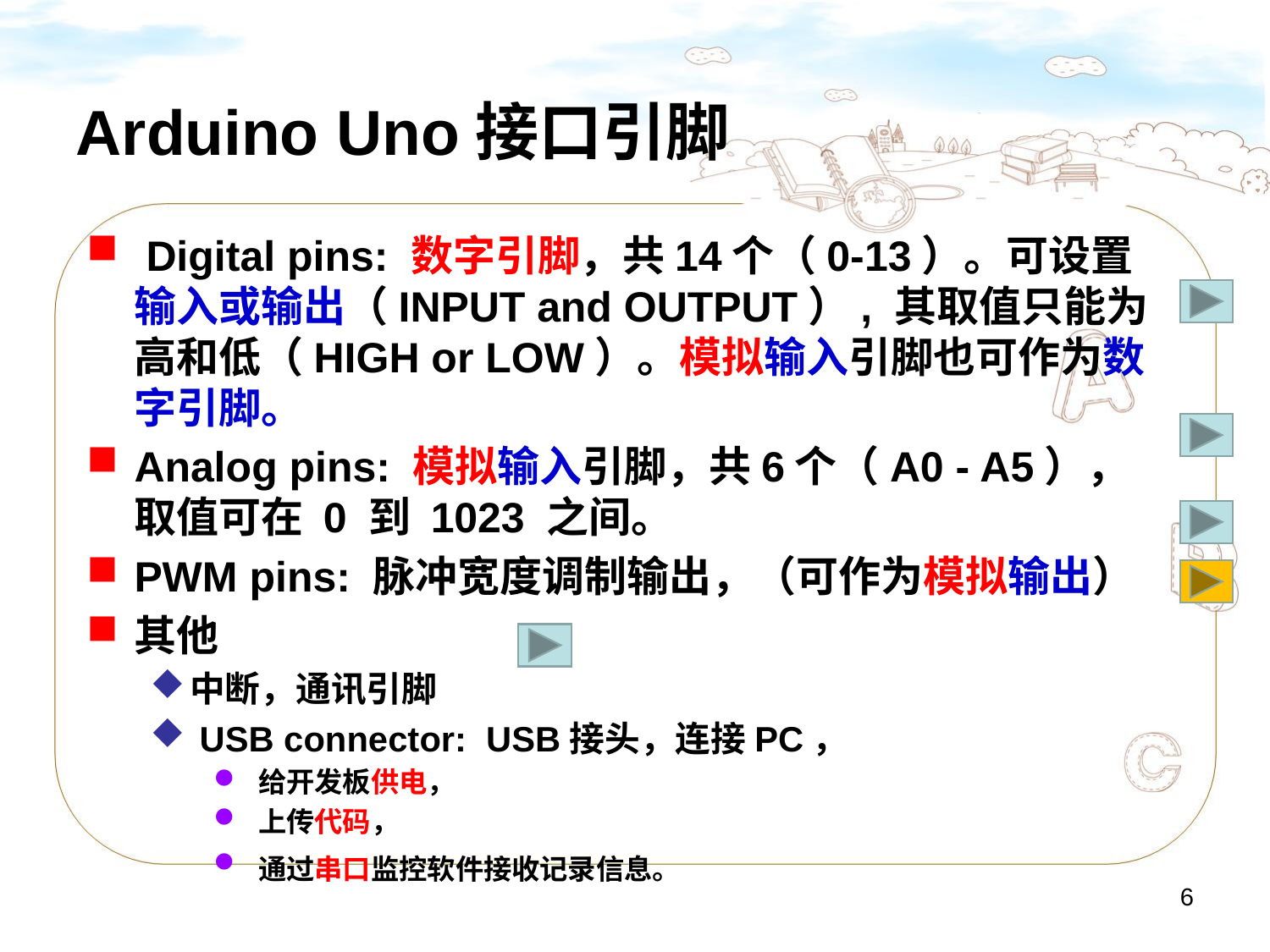

# Arduino Uno接口引脚
 Digital pins: 数字引脚，共14个（0-13）。可设置输入或输出（INPUT and OUTPUT）, 其取值只能为高和低（HIGH or LOW）。模拟输入引脚也可作为数字引脚。
Analog pins: 模拟输入引脚，共6个（A0 - A5），取值可在 0 到 1023 之间。
PWM pins: 脉冲宽度调制输出，（可作为模拟输出）
其他
中断，通讯引脚
 USB connector:  USB接头，连接PC，
 给开发板供电，
 上传代码，
 通过串口监控软件接收记录信息。

6